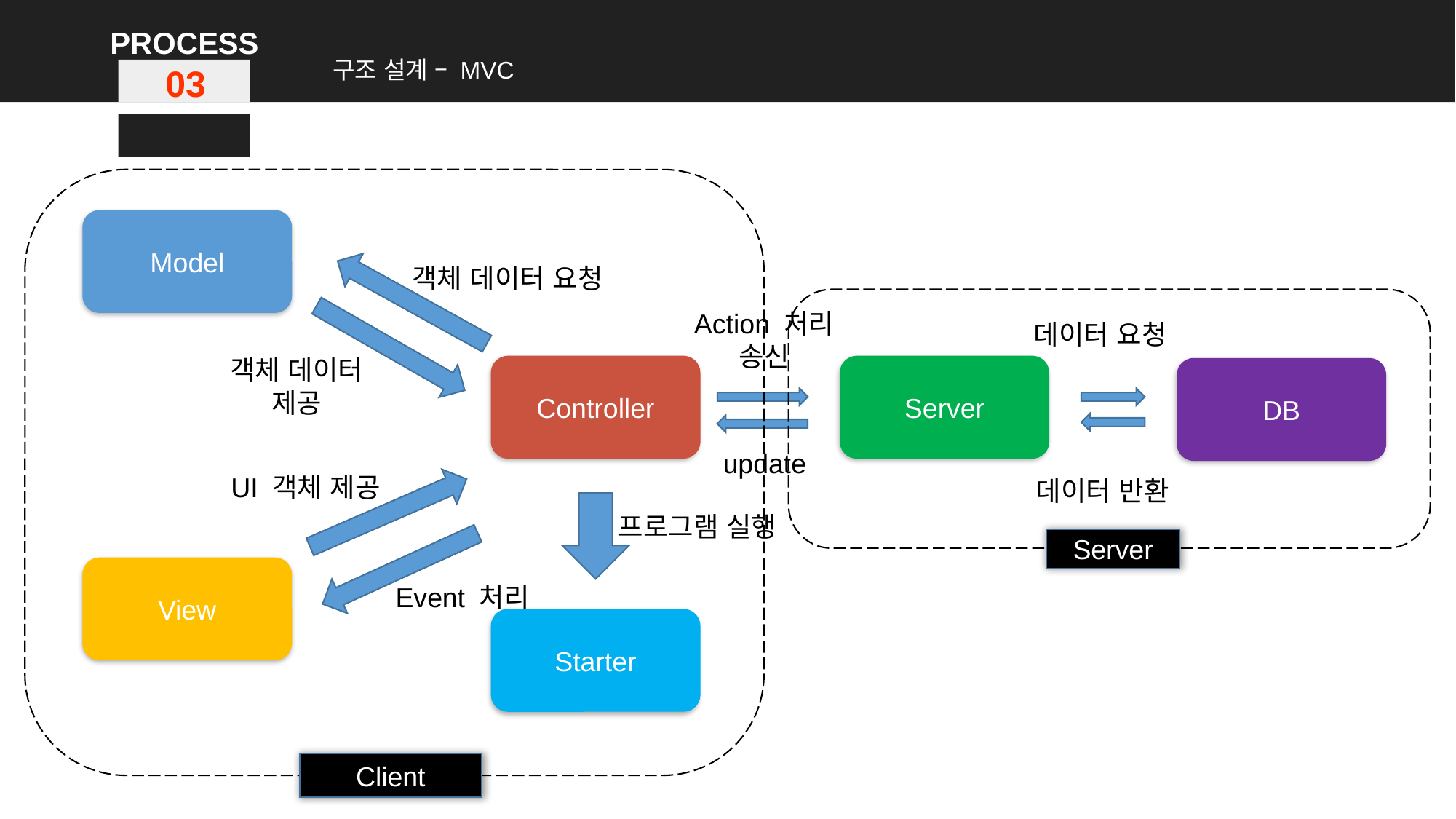

PROCESS
구조 설계 – MVC
03

Model
객체 데이터 요청

Action 처리 송신
데이터 요청

객체 데이터 제공
Controller
Server
DB

update
UI 객체 제공
데이터 반환

프로그램 실행
Server

View
Event 처리
Starter
Client